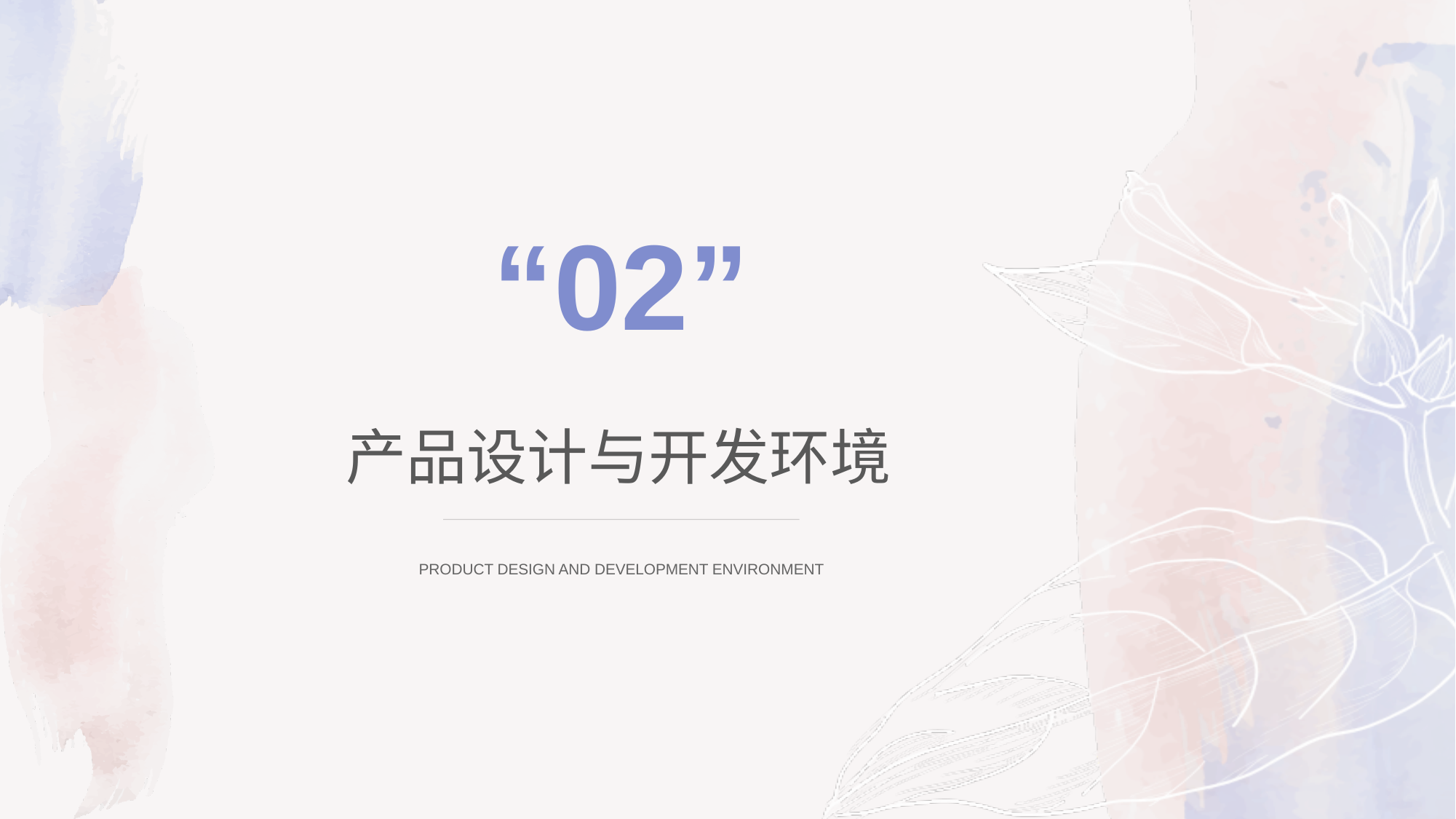

“02”
产品设计与开发环境
Product Design and development environment